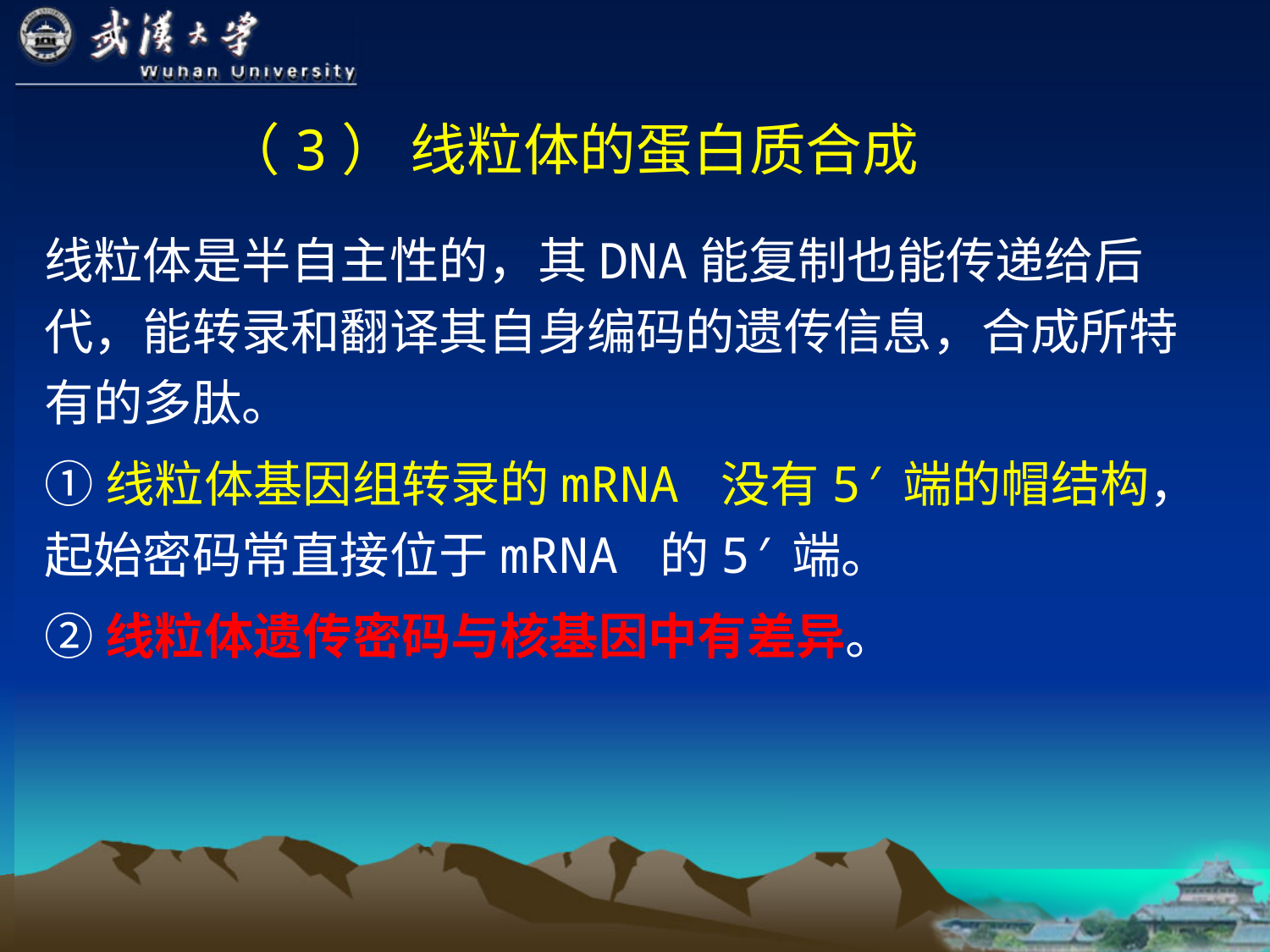

# （3） 线粒体的蛋白质合成
线粒体是半自主性的，其DNA能复制也能传递给后代，能转录和翻译其自身编码的遗传信息，合成所特有的多肽。
①线粒体基因组转录的mRNA 没有5′端的帽结构，起始密码常直接位于mRNA 的5′端。
②线粒体遗传密码与核基因中有差异。